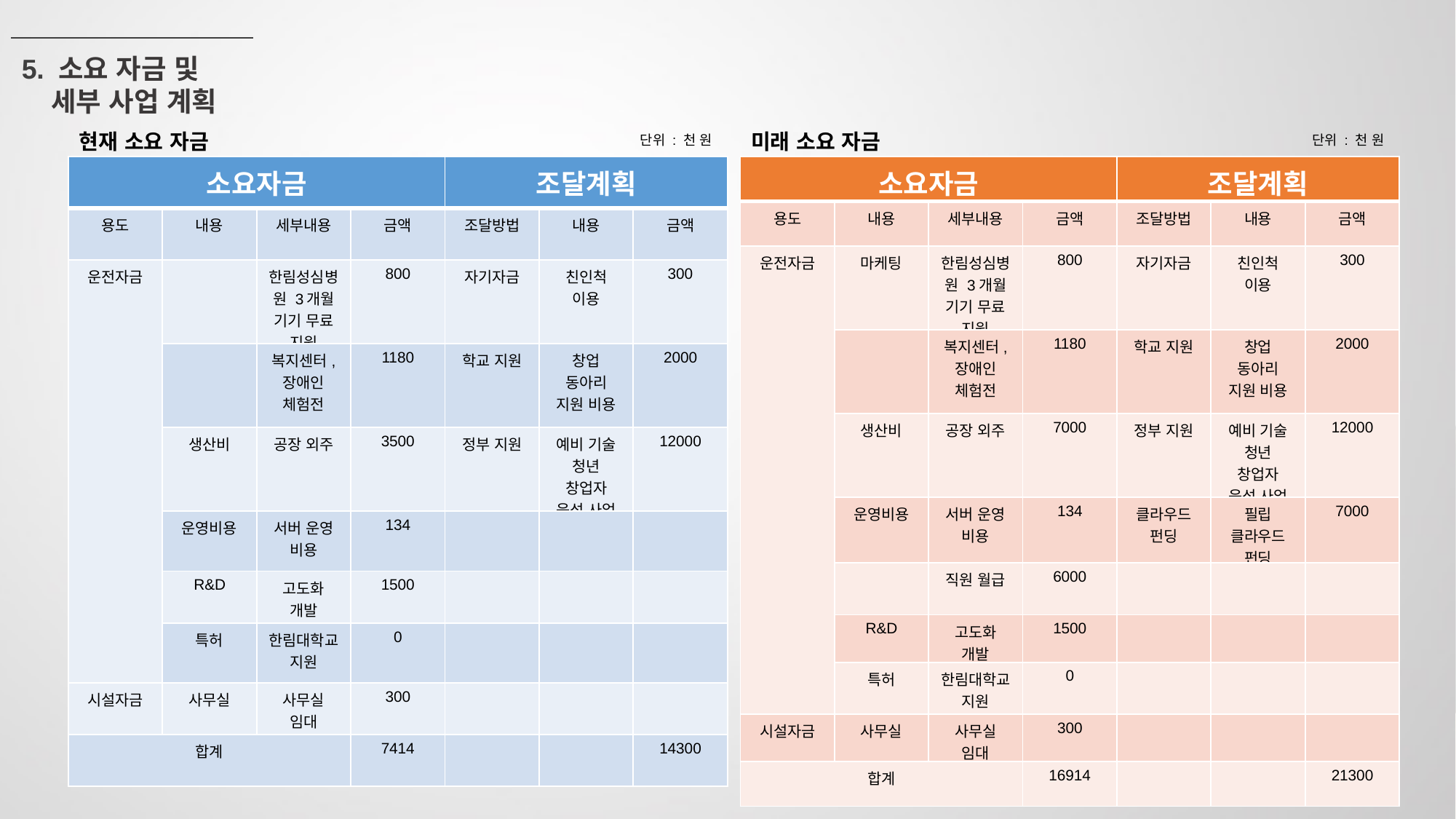

5. 소요 자금 및
   세부 사업 계획
현재 소요 자금
미래 소요 자금
단위 : 천 원
단위 : 천 원
| 소요자금 |  |  |  | 조달계획 |  |  |
| --- | --- | --- | --- | --- | --- | --- |
| 용도 | 내용 | 세부내용 | 금액 | 조달방법 | 내용 | 금액 |
| 운전자금 |  | 한림성심병원 3개월 기기 무료 지원 | 800 | 자기자금 | 친인척 이용 | 300 |
|  |  | 복지센터, 장애인 체험전 | 1180 | 학교 지원 | 창업 동아리 지원 비용 | 2000 |
|  | 생산비 | 공장 외주 | 3500 | 정부 지원 | 예비 기술 청년 창업자 육성 사업 | 12000 |
|  | 운영비용 | 서버 운영 비용 | 134 |  |  |  |
|  | R&D | 고도화 개발 | 1500 |  |  |  |
|  | 특허 | 한림대학교 지원 | 0 |  |  |  |
| 시설자금 | 사무실 | 사무실 임대 | 300 |  |  |  |
| 합계 |  |  | 7414 |  |  | 14300 |
| 소요자금 |  |  |  | 조달계획 |  |  |
| --- | --- | --- | --- | --- | --- | --- |
| 용도 | 내용 | 세부내용 | 금액 | 조달방법 | 내용 | 금액 |
| 운전자금 | 마케팅 | 한림성심병원 3개월 기기 무료 지원 | 800 | 자기자금 | 친인척 이용 | 300 |
|  |  | 복지센터, 장애인 체험전 | 1180 | 학교 지원 | 창업 동아리 지원 비용 | 2000 |
|  | 생산비 | 공장 외주 | 7000 | 정부 지원 | 예비 기술 청년 창업자 육성 사업 | 12000 |
|  | 운영비용 | 서버 운영 비용 | 134 | 클라우드 펀딩 | 필립 클라우드 펀딩 | 7000 |
|  |  | 직원 월급 | 6000 |  |  |  |
|  | R&D | 고도화 개발 | 1500 |  |  |  |
|  | 특허 | 한림대학교 지원 | 0 |  |  |  |
| 시설자금 | 사무실 | 사무실 임대 | 300 |  |  |  |
| 합계 |  |  | 16914 |  |  | 21300 |